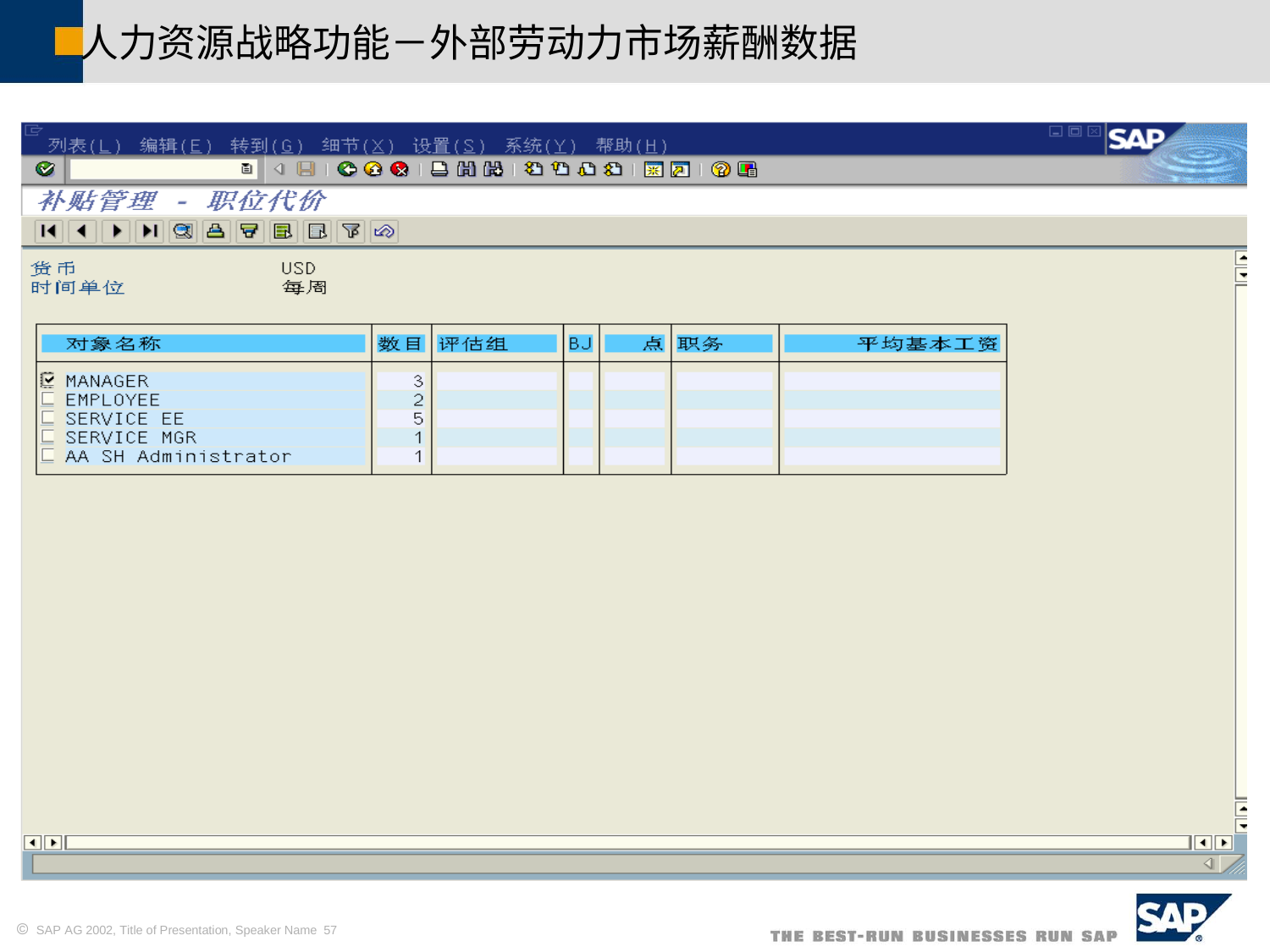

人力资源战略功能－外部劳动力市场薪酬数据

©  SAP AG 2002, Title of Presentation, Speaker Name  57